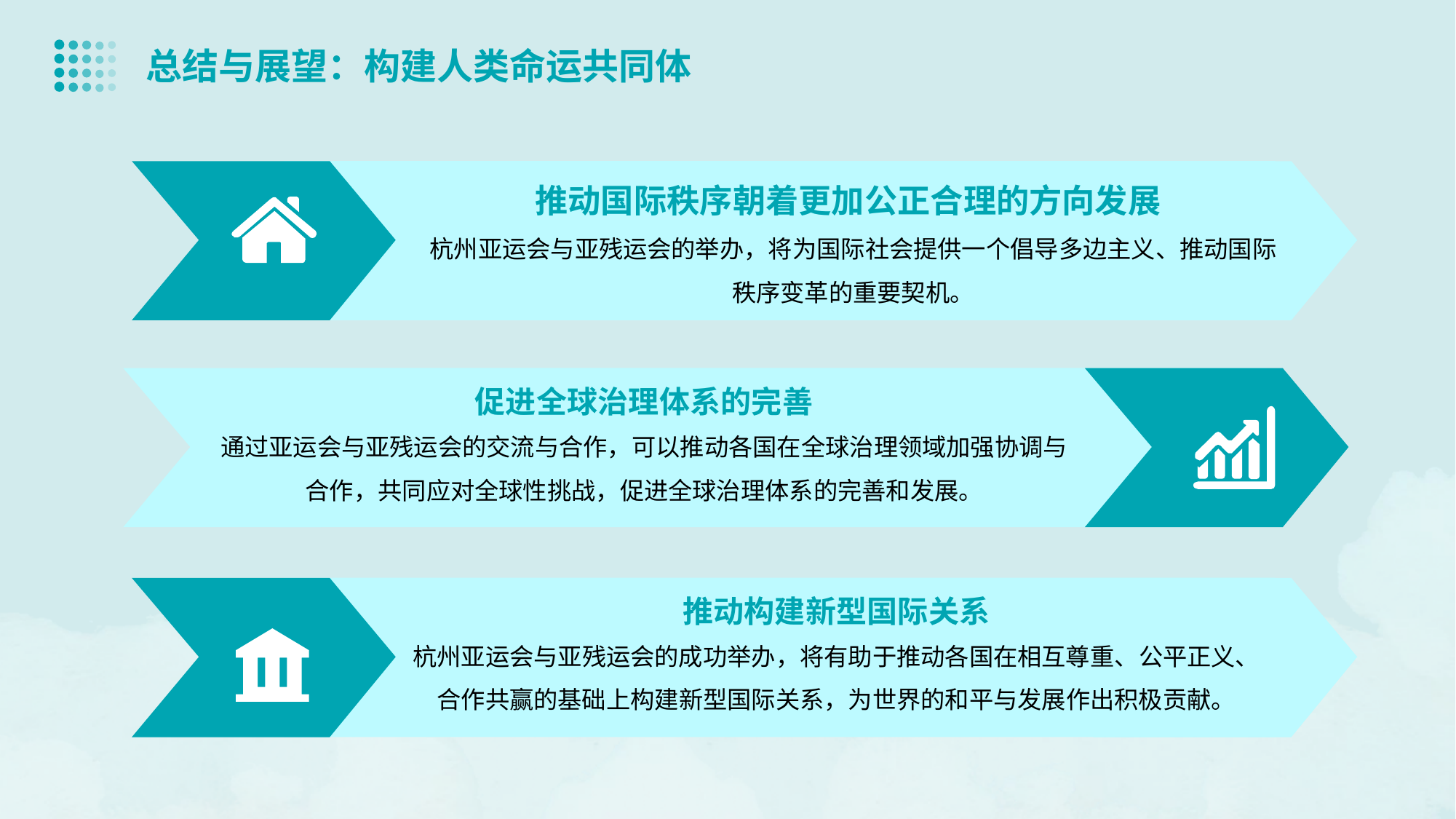

总结与展望：构建人类命运共同体

推动国际秩序朝着更加公正合理的方向发展

杭州亚运会与亚残运会的举办，将为国际社会提供一个倡导多边主义、推动国际秩序变革的重要契机。

促进全球治理体系的完善

通过亚运会与亚残运会的交流与合作，可以推动各国在全球治理领域加强协调与合作，共同应对全球性挑战，促进全球治理体系的完善和发展。

推动构建新型国际关系
杭州亚运会与亚残运会的成功举办，将有助于推动各国在相互尊重、公平正义、合作共赢的基础上构建新型国际关系，为世界的和平与发展作出积极贡献。